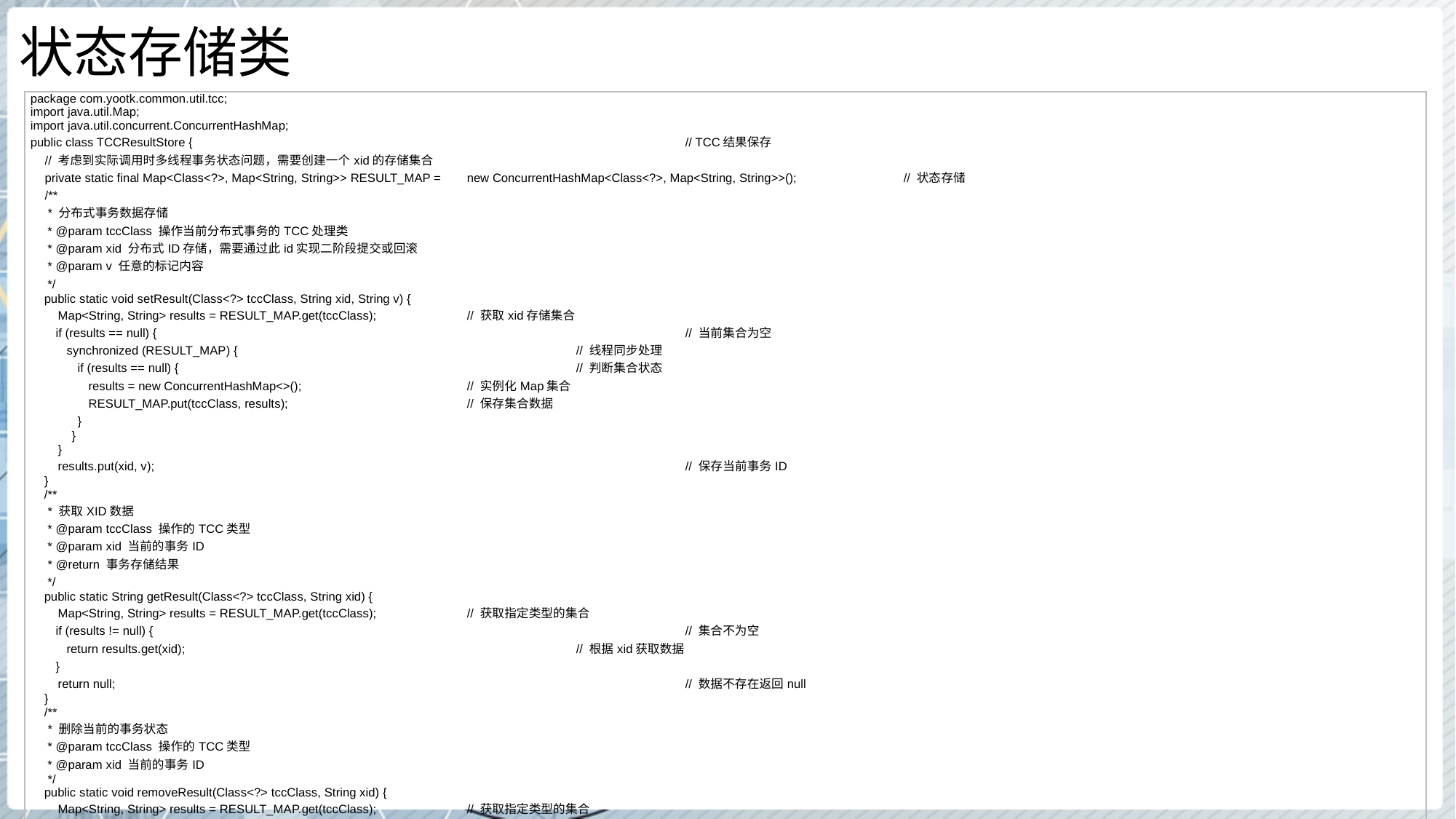

# 状态存储类
| package com.yootk.common.util.tcc; import java.util.Map; import java.util.concurrent.ConcurrentHashMap; public class TCCResultStore { // TCC结果保存 // 考虑到实际调用时多线程事务状态问题，需要创建一个xid的存储集合 private static final Map<Class<?>, Map<String, String>> RESULT\_MAP = new ConcurrentHashMap<Class<?>, Map<String, String>>(); // 状态存储 /\*\* \* 分布式事务数据存储 \* @param tccClass 操作当前分布式事务的TCC处理类 \* @param xid 分布式ID存储，需要通过此id实现二阶段提交或回滚 \* @param v 任意的标记内容 \*/ public static void setResult(Class<?> tccClass, String xid, String v) { Map<String, String> results = RESULT\_MAP.get(tccClass); // 获取xid存储集合 if (results == null) { // 当前集合为空 synchronized (RESULT\_MAP) { // 线程同步处理 if (results == null) { // 判断集合状态 results = new ConcurrentHashMap<>(); // 实例化Map集合 RESULT\_MAP.put(tccClass, results); // 保存集合数据 } } } results.put(xid, v); // 保存当前事务ID } /\*\* \* 获取XID数据 \* @param tccClass 操作的TCC类型 \* @param xid 当前的事务ID \* @return 事务存储结果 \*/ public static String getResult(Class<?> tccClass, String xid) { Map<String, String> results = RESULT\_MAP.get(tccClass); // 获取指定类型的集合 if (results != null) { // 集合不为空 return results.get(xid); // 根据xid获取数据 } return null; // 数据不存在返回null } /\*\* \* 删除当前的事务状态 \* @param tccClass 操作的TCC类型 \* @param xid 当前的事务ID \*/ public static void removeResult(Class<?> tccClass, String xid) { Map<String, String> results = RESULT\_MAP.get(tccClass); // 获取指定类型的集合 if (results != null) { // 集合不为空 results.remove(xid); // 删除xid数据 } } } |
| --- |